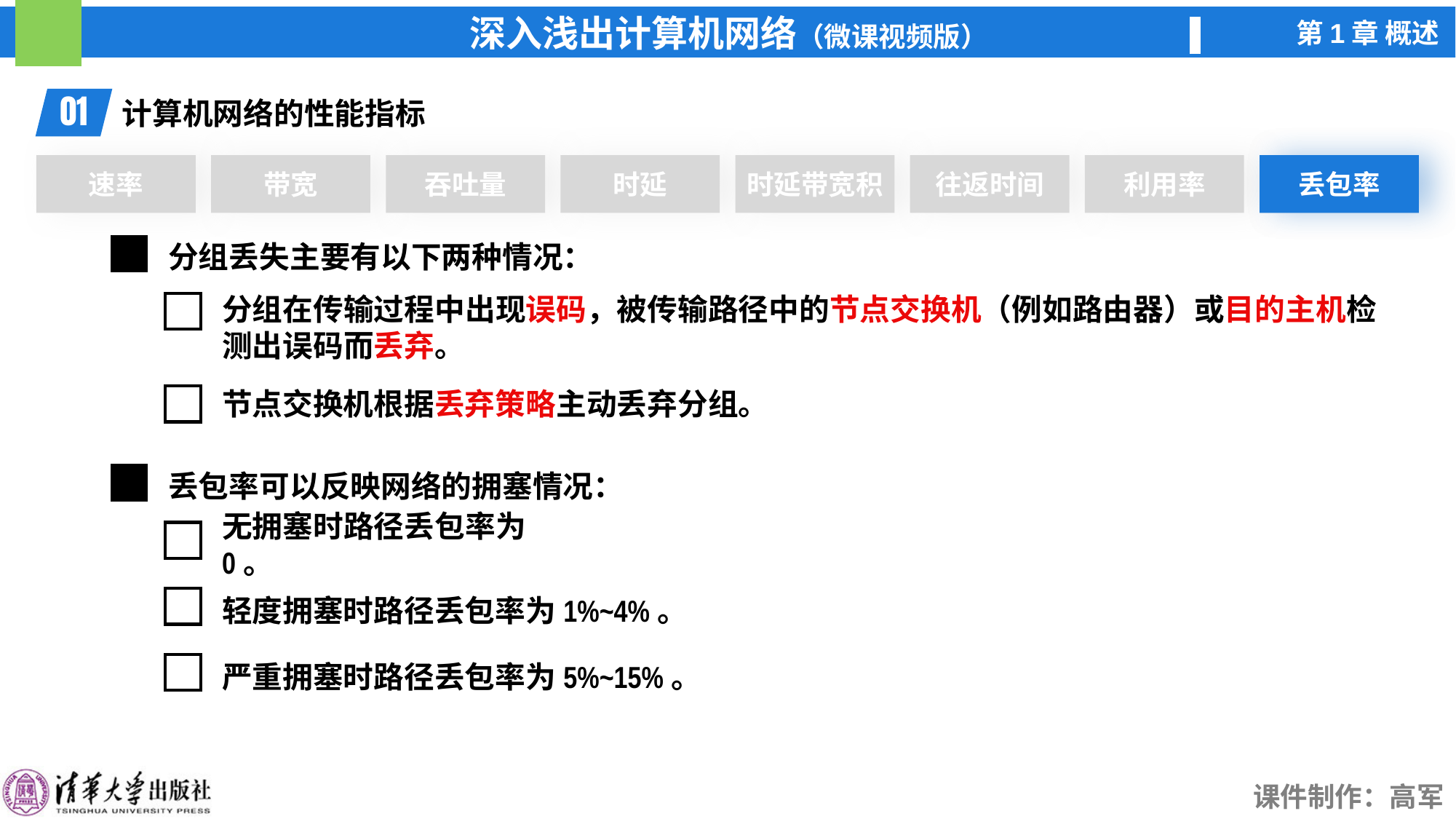

01
计算机网络的性能指标
速率
带宽
吞吐量
时延
时延带宽积
往返时间
利用率
丢包率
丢包率
分组丢失主要有以下两种情况：

分组在传输过程中出现误码，被传输路径中的节点交换机（例如路由器）或目的主机检测出误码而丢弃。

节点交换机根据丢弃策略主动丢弃分组。

丢包率可以反映网络的拥塞情况：

无拥塞时路径丢包率为0。

轻度拥塞时路径丢包率为1%~4%。

严重拥塞时路径丢包率为5%~15%。